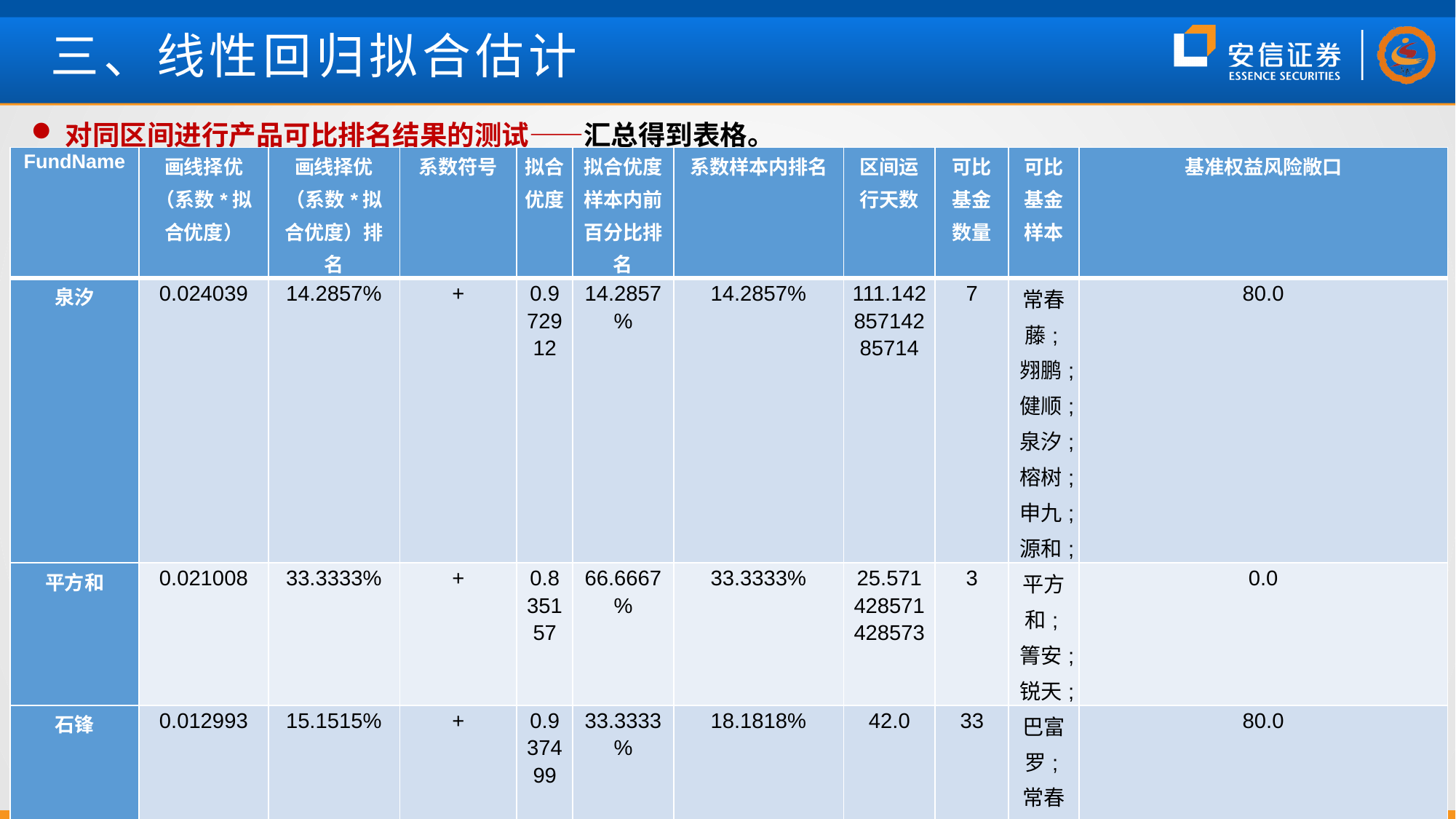

# 三、线性回归拟合估计
对同区间进行产品可比排名结果的测试——汇总得到表格。
| FundName | 画线择优（系数\*拟合优度） | 画线择优（系数\*拟合优度）排名 | 系数符号 | 拟合优度 | 拟合优度样本内前百分比排名 | 系数样本内排名 | 区间运行天数 | 可比基金数量 | 可比基金样本 | 基准权益风险敞口 |
| --- | --- | --- | --- | --- | --- | --- | --- | --- | --- | --- |
| 泉汐 | 0.024039 | 14.2857% | + | 0.972912 | 14.2857% | 14.2857% | 111.14285714285714 | 7 | 常春藤;翙鹏;健顺;泉汐;榕树;申九;源和; | 80.0 |
| 平方和 | 0.021008 | 33.3333% | + | 0.835157 | 66.6667% | 33.3333% | 25.571428571428573 | 3 | 平方和;箐安;锐天; | 0.0 |
| 石锋 | 0.012993 | 15.1515% | + | 0.937499 | 33.3333% | 18.1818% | 42.0 | 33 | 巴富罗;常春藤;丹羿;砥俊;丰岭;复胜;富果;富果2;果实;恒德;翙鹏;健顺;金广;九霄;玖鹏;理成;利檀;觅确;泊通;泉汐;榕树;睿泉;睿扬;申九;石锋;泰旸;万方;文多;汐泰;翼虎;源和;长见;准锦; | 80.0 |
| 和元达 |  | 0.00027 | 22.2222% | + | 0.392858 | 77.7778% | 22.2222% | 32.0 | 14 | 半夏;道和;东恺;和元达;赫富;宏锡;锦成盛;久期;鲁民投;品赋;千朔;锐天2;衍复;仲阳; |
| 禾永 |  | 0.000258 | 37.5% | + | 0.908264 | 18.75% | 43.75% | 26.0 | 16 | 半夏;道和;东恺;禾永;和元达;赫富;宏龙;宏锡;锦成盛;久期;鲁民投;品赋;千朔;锐天2;衍复;仲阳; |